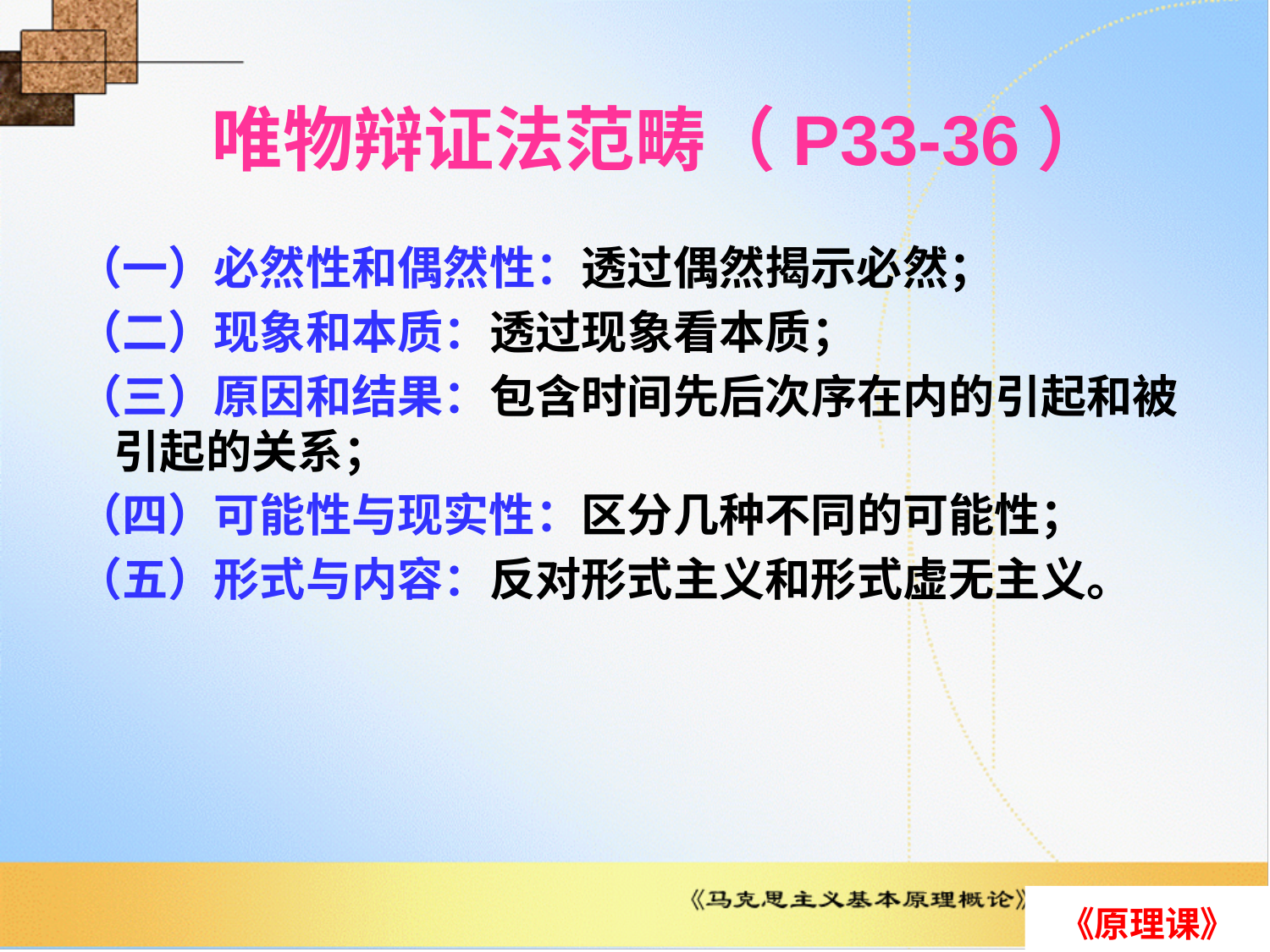

# 唯物辩证法范畴（P33-36）
（一）必然性和偶然性：透过偶然揭示必然；
（二）现象和本质：透过现象看本质；
（三）原因和结果：包含时间先后次序在内的引起和被引起的关系；
（四）可能性与现实性：区分几种不同的可能性；
（五）形式与内容：反对形式主义和形式虚无主义。
《原理课》